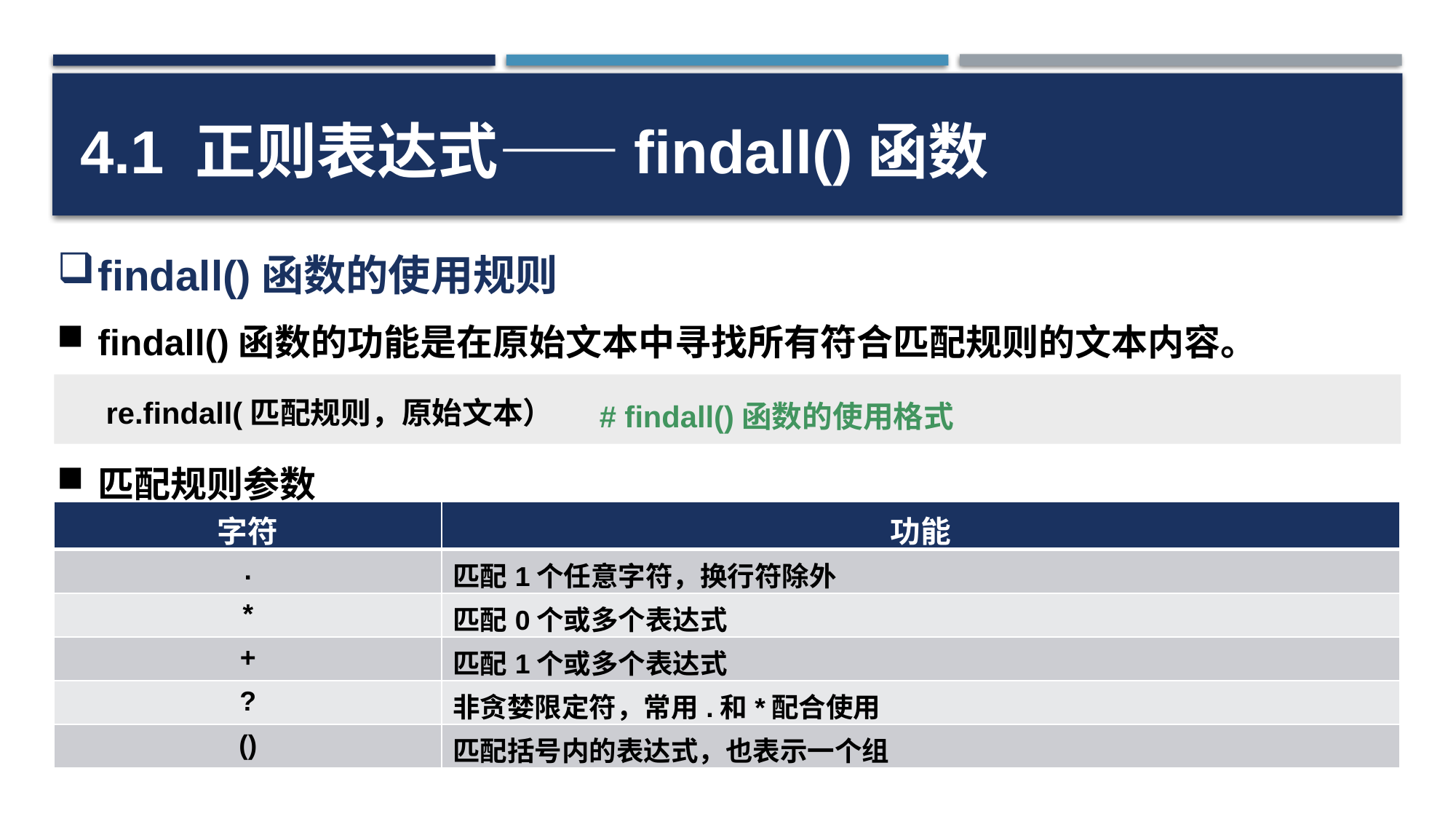

4.1 正则表达式——findall()函数
findall()函数的使用规则
findall()函数的功能是在原始文本中寻找所有符合匹配规则的文本内容。

re.findall(匹配规则，原始文本）
# findall()函数的使用格式
匹配规则参数
| 字符 | 功能 |
| --- | --- |
| . | 匹配1个任意字符，换行符除外 |
| \* | 匹配0个或多个表达式 |
| + | 匹配1个或多个表达式 |
| ? | 非贪婪限定符，常用.和\*配合使用 |
| () | 匹配括号内的表达式，也表示一个组 |
34